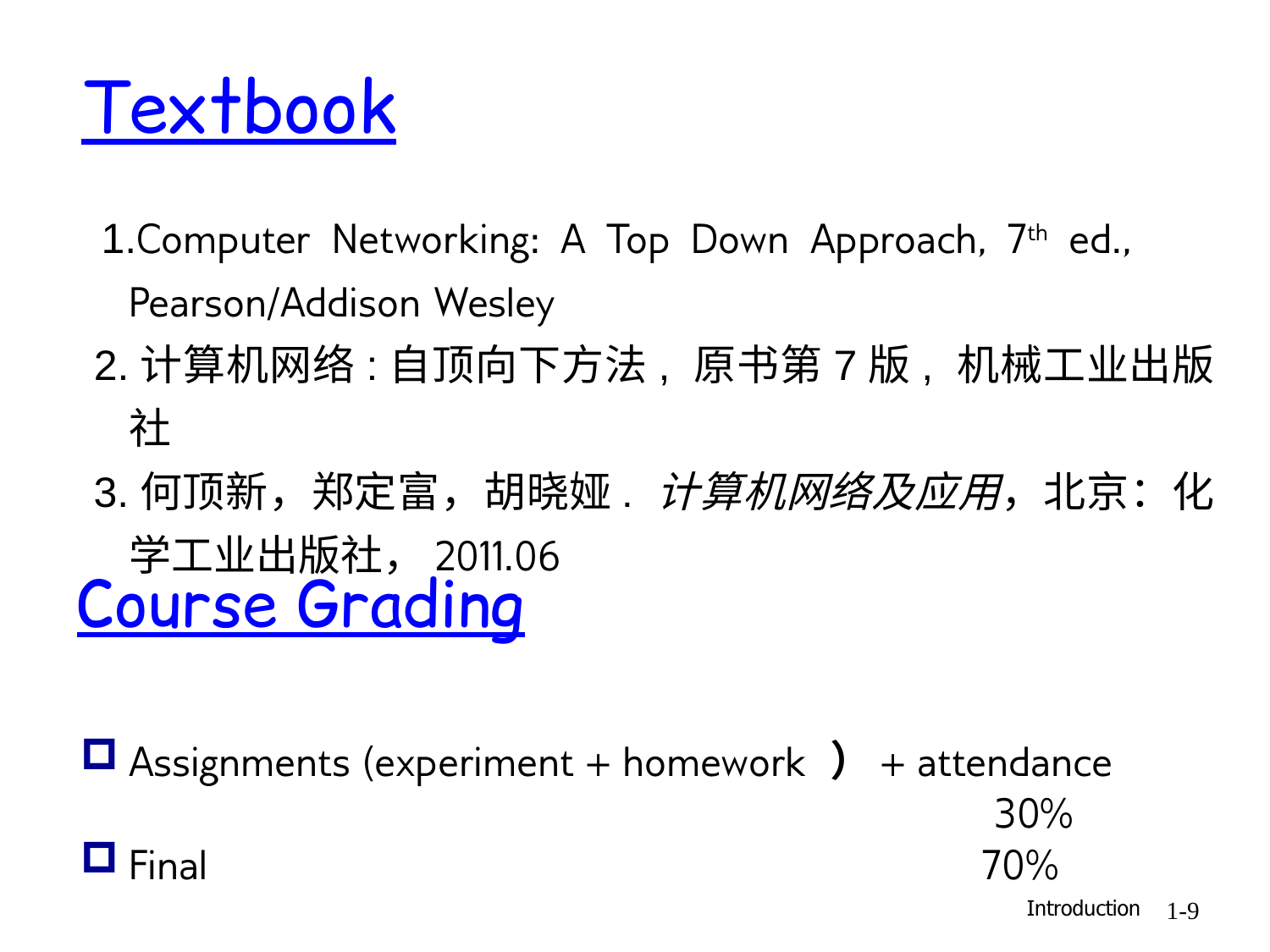

Textbook

 1.Computer Networking: A Top Down Approach, 7th ed.,     Pearson/Addison Wesley
 2.计算机网络:自顶向下方法, 原书第7版, 机械工业出版社
 3.何顶新，郑定富，胡晓娅. 计算机网络及应用，北京：化学工业出版社，2011.06

Assignments (experiment + homework ）+ attendance
                                                                        30%
Final                                                             70%

# Course Grading
 Introduction
1-9